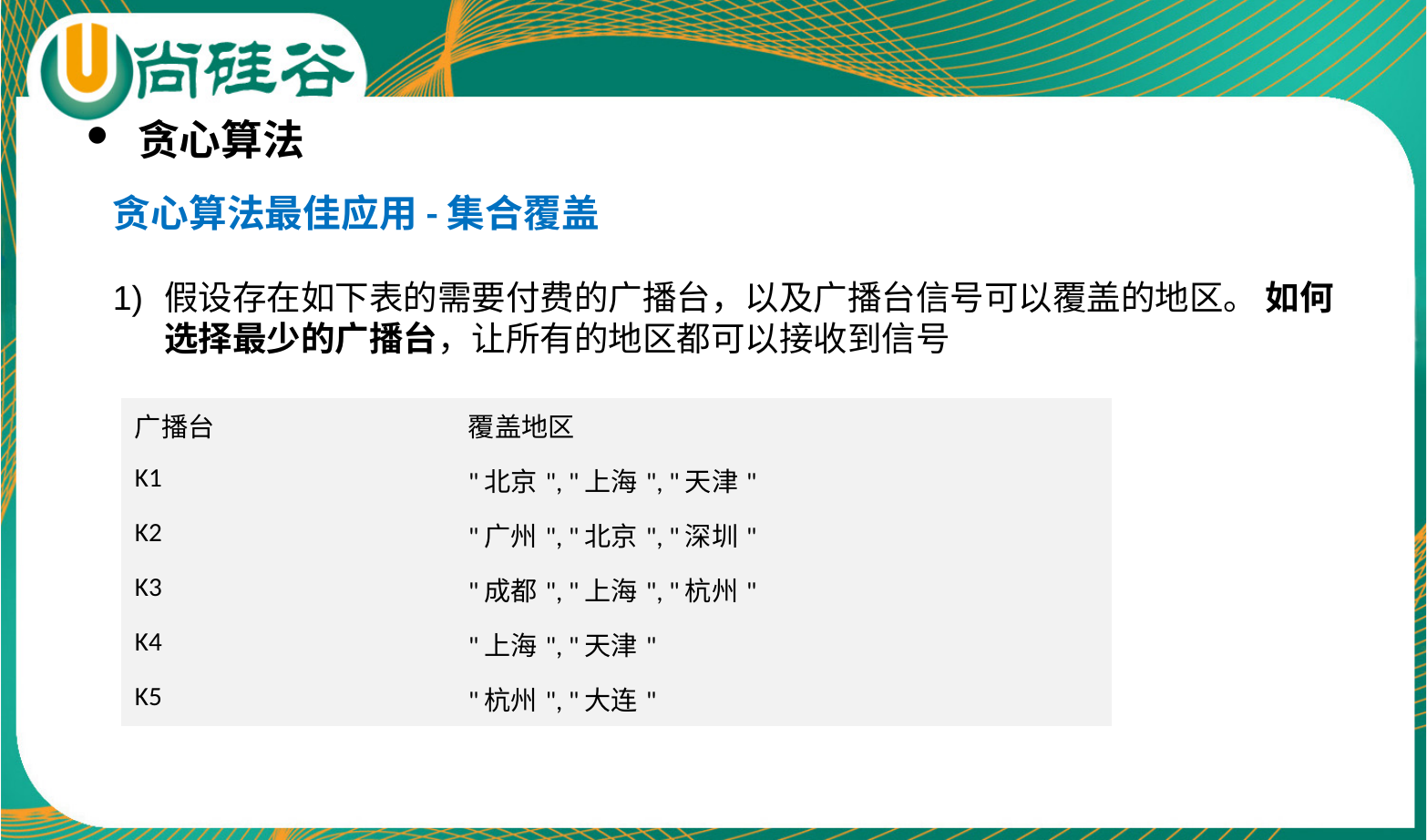

贪心算法
贪心算法最佳应用-集合覆盖

假设存在如下表的需要付费的广播台，以及广播台信号可以覆盖的地区。 如何选择最少的广播台，让所有的地区都可以接收到信号

| 广播台 | 覆盖地区 |
| --- | --- |
| K1 | "北京", "上海", "天津" |
| K2 | "广州", "北京", "深圳" |
| K3 | "成都", "上海", "杭州" |
| K4 | "上海", "天津" |
| K5 | "杭州", "大连" |